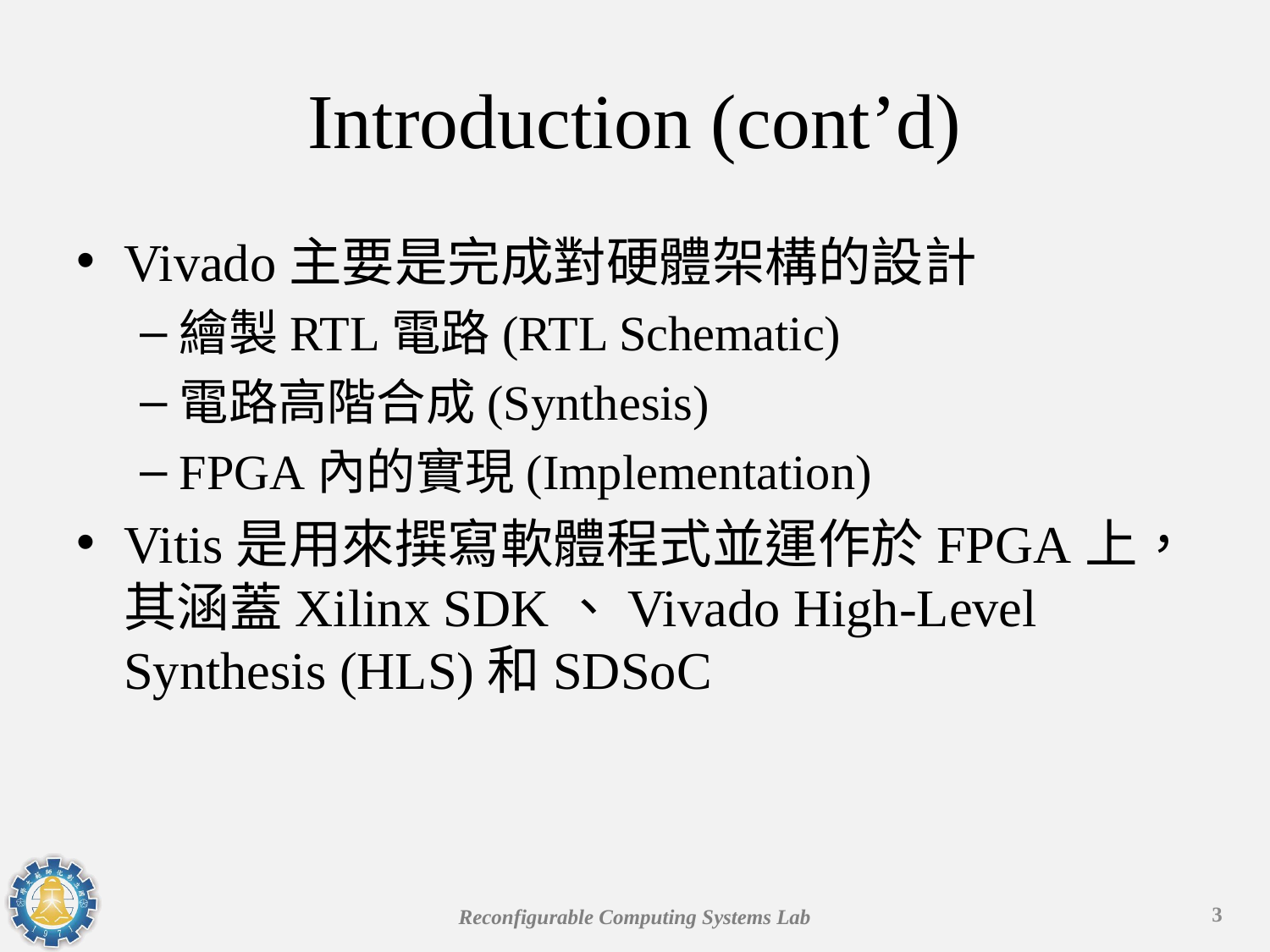

# Introduction (cont’d)
Vivado主要是完成對硬體架構的設計
繪製RTL電路(RTL Schematic)
電路高階合成(Synthesis)
FPGA內的實現(Implementation)
Vitis是用來撰寫軟體程式並運作於FPGA上，其涵蓋Xilinx SDK、Vivado High-Level Synthesis (HLS)和SDSoC
3